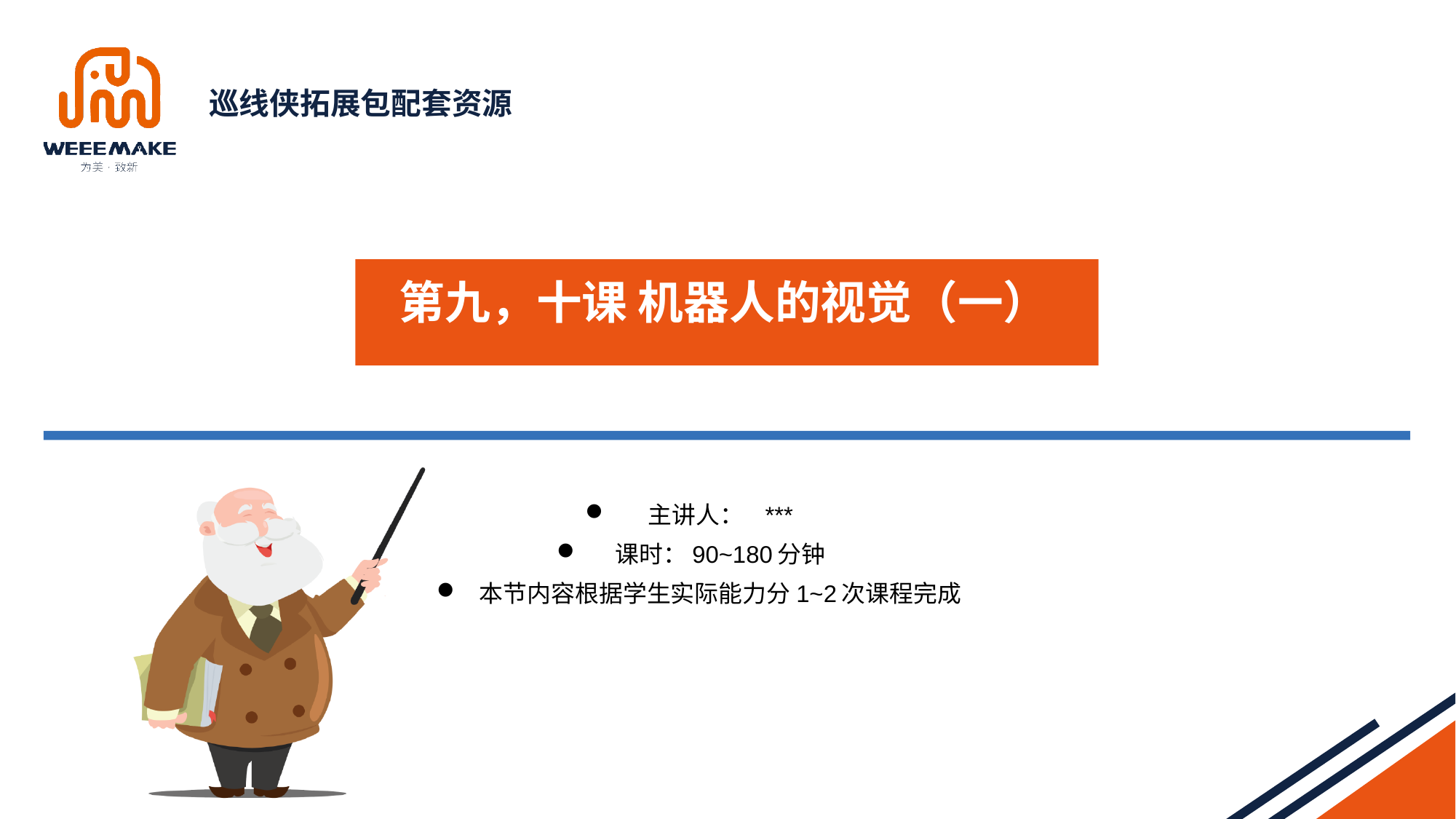

第九，十课 机器人的视觉（一）
主讲人：   ***
课时：90~180分钟
本节内容根据学生实际能力分1~2次课程完成